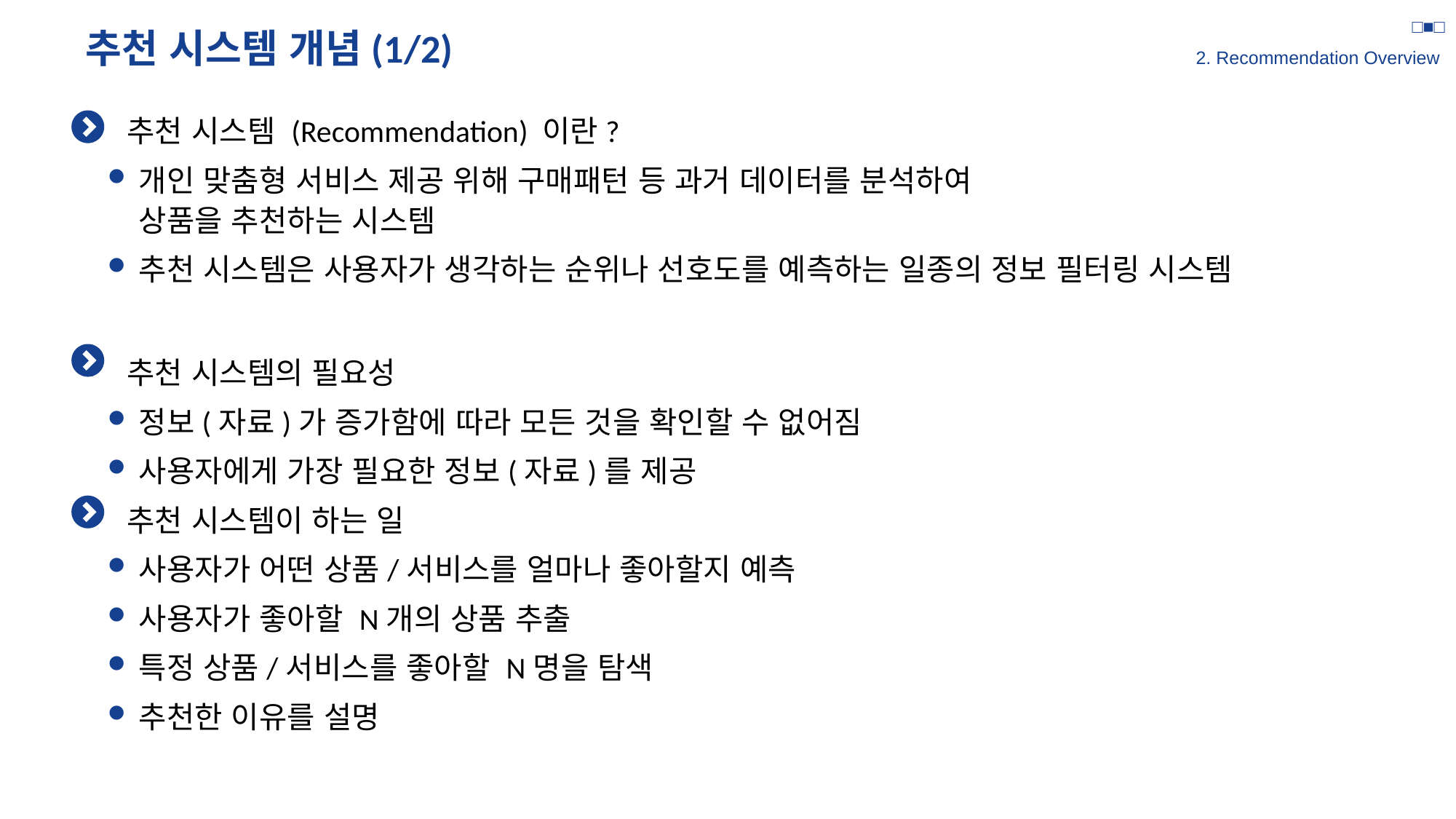

□■□
2. Recommendation Overview
# 추천 시스템 개념(1/2)
추천 시스템 (Recommendation) 이란?
개인 맞춤형 서비스 제공 위해 구매패턴 등 과거 데이터를 분석하여
상품을 추천하는 시스템
추천 시스템은 사용자가 생각하는 순위나 선호도를 예측하는 일종의 정보 필터링 시스템

추천 시스템의 필요성
정보(자료)가 증가함에 따라 모든 것을 확인할 수 없어짐
사용자에게 가장 필요한 정보(자료)를 제공
추천 시스템이 하는 일
사용자가 어떤 상품/서비스를 얼마나 좋아할지 예측
사용자가 좋아할 N개의 상품 추출
특정 상품/서비스를 좋아할 N명을 탐색
추천한 이유를 설명